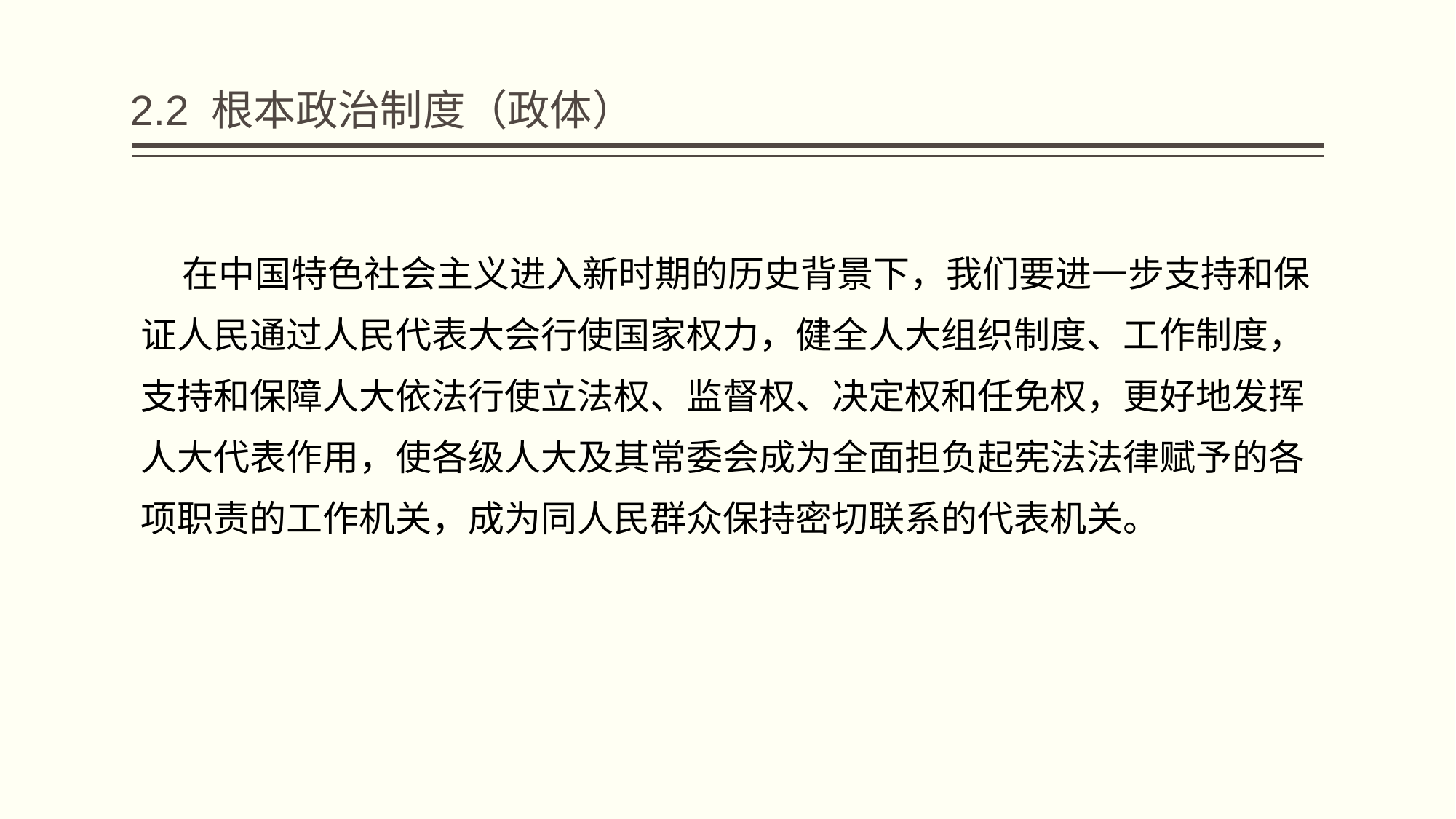

2.2 根本政治制度（政体）
    在中国特色社会主义进入新时期的历史背景下，我们要进一步支持和保证人民通过人民代表大会行使国家权力，健全人大组织制度、工作制度，支持和保障人大依法行使立法权、监督权、决定权和任免权，更好地发挥人大代表作用，使各级人大及其常委会成为全面担负起宪法法律赋予的各项职责的工作机关，成为同人民群众保持密切联系的代表机关。